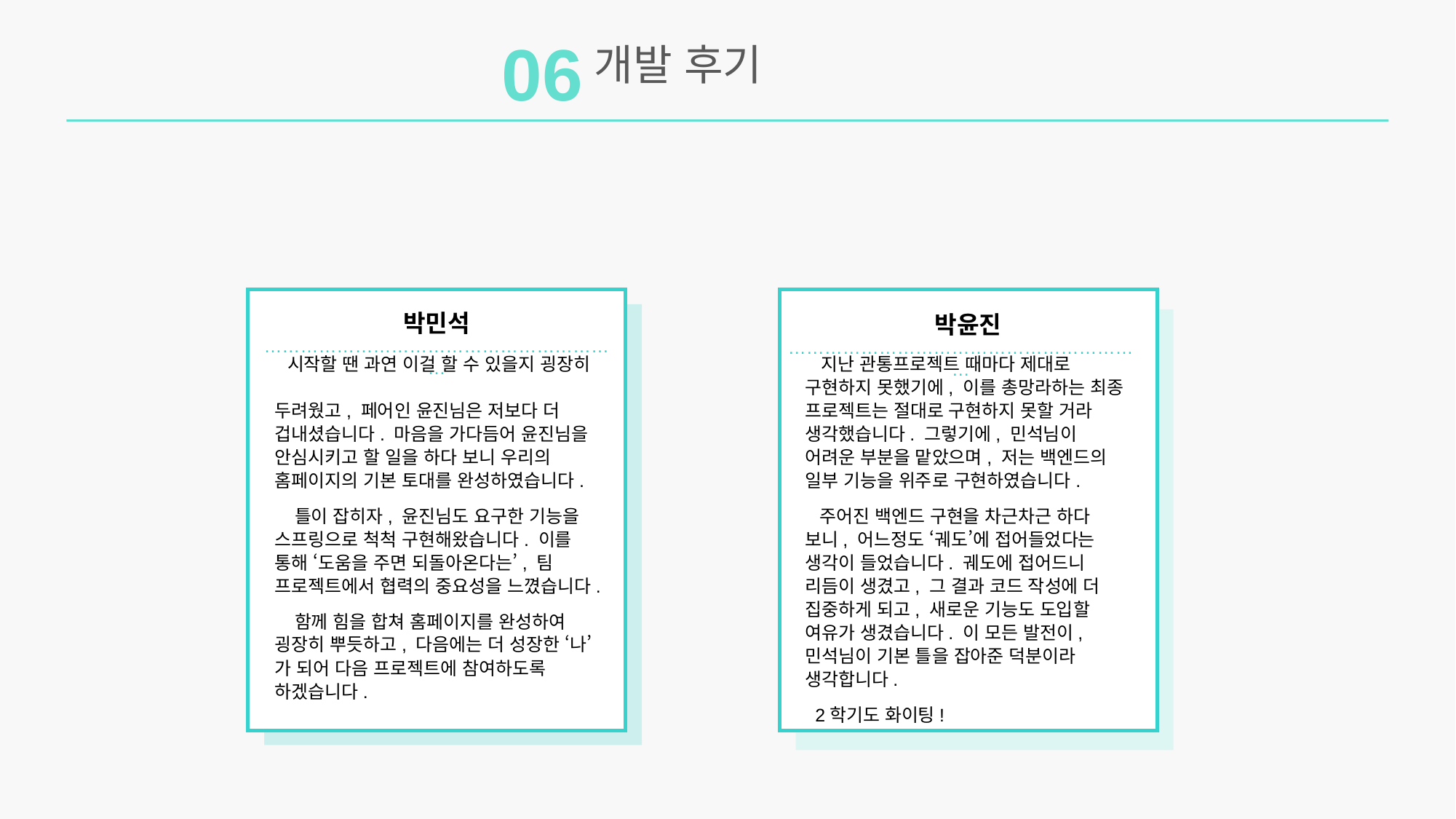

06
개발 후기

박민석
박윤진

……………………………………………………

……………………………………………………

  시작할 땐 과연 이걸 할 수 있을지 굉장히
두려웠고, 페어인 윤진님은 저보다 더
겁내셨습니다. 마음을 가다듬어 윤진님을
안심시키고 할 일을 하다 보니 우리의
홈페이지의 기본 토대를 완성하였습니다.
   틀이 잡히자, 윤진님도 요구한 기능을
스프링으로 척척 구현해왔습니다. 이를 통해 ‘도움을 주면 되돌아온다는’, 팀
프로젝트에서 협력의 중요성을 느꼈습니다.
   함께 힘을 합쳐 홈페이지를 완성하여
굉장히 뿌듯하고, 다음에는 더 성장한 ‘나’가 되어 다음 프로젝트에 참여하도록 하겠습니다.

   지난 관통프로젝트 때마다 제대로 구현하지 못했기에, 이를 총망라하는 최종 프로젝트는 절대로 구현하지 못할 거라 생각했습니다. 그렇기에, 민석님이 어려운 부분을 맡았으며, 저는 백엔드의 일부 기능을 위주로 구현하였습니다.
  주어진 백엔드 구현을 차근차근 하다 보니, 어느정도 ‘궤도’에 접어들었다는 생각이 들었습니다. 궤도에 접어드니 리듬이 생겼고, 그 결과 코드 작성에 더 집중하게 되고, 새로운 기능도 도입할 여유가 생겼습니다. 이 모든 발전이, 민석님이 기본 틀을 잡아준 덕분이라 생각합니다.
  2학기도 화이팅!